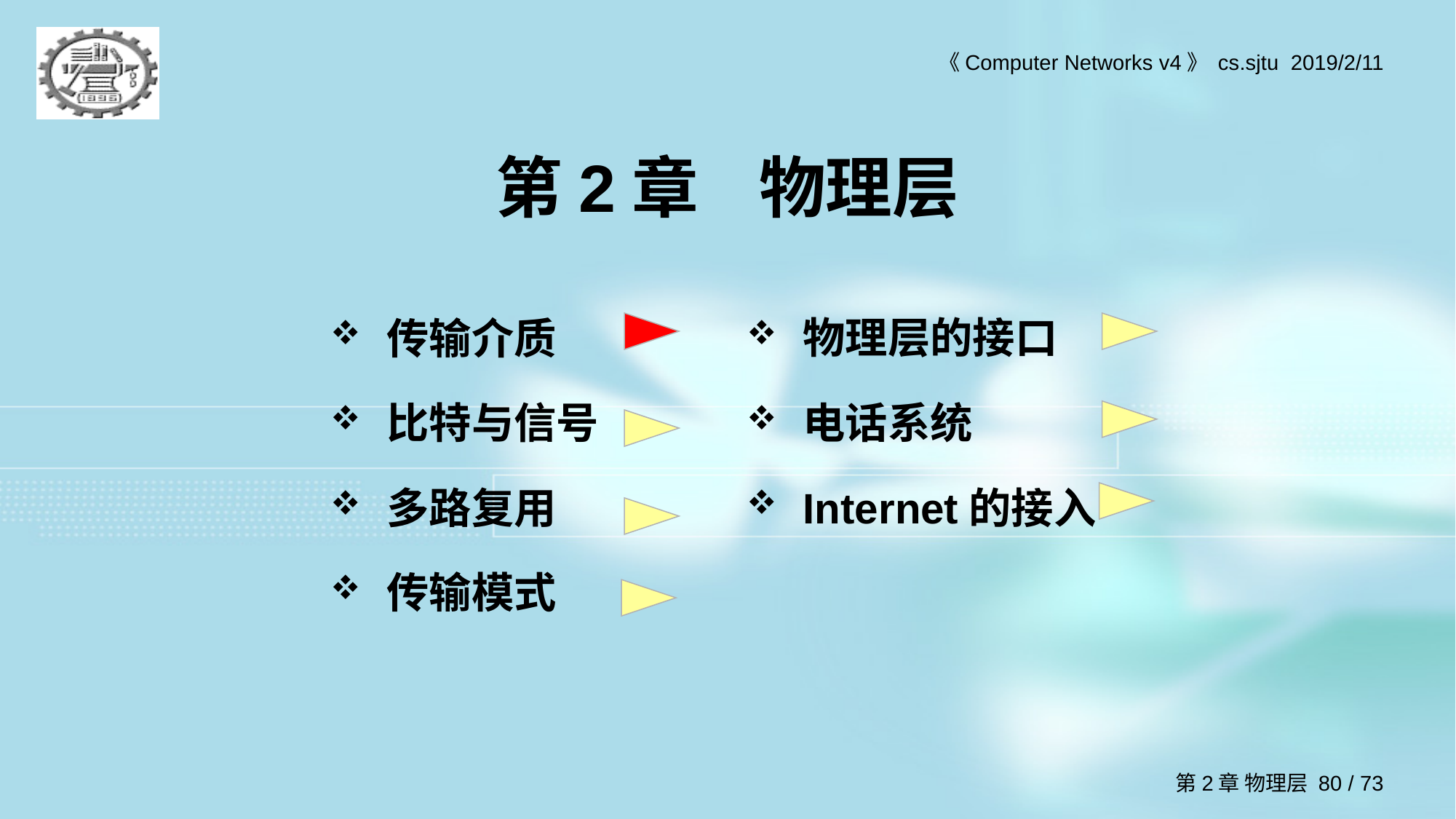

# 第2章    物理层
传输介质
比特与信号
多路复用
传输模式
物理层的接口
电话系统
Internet的接入